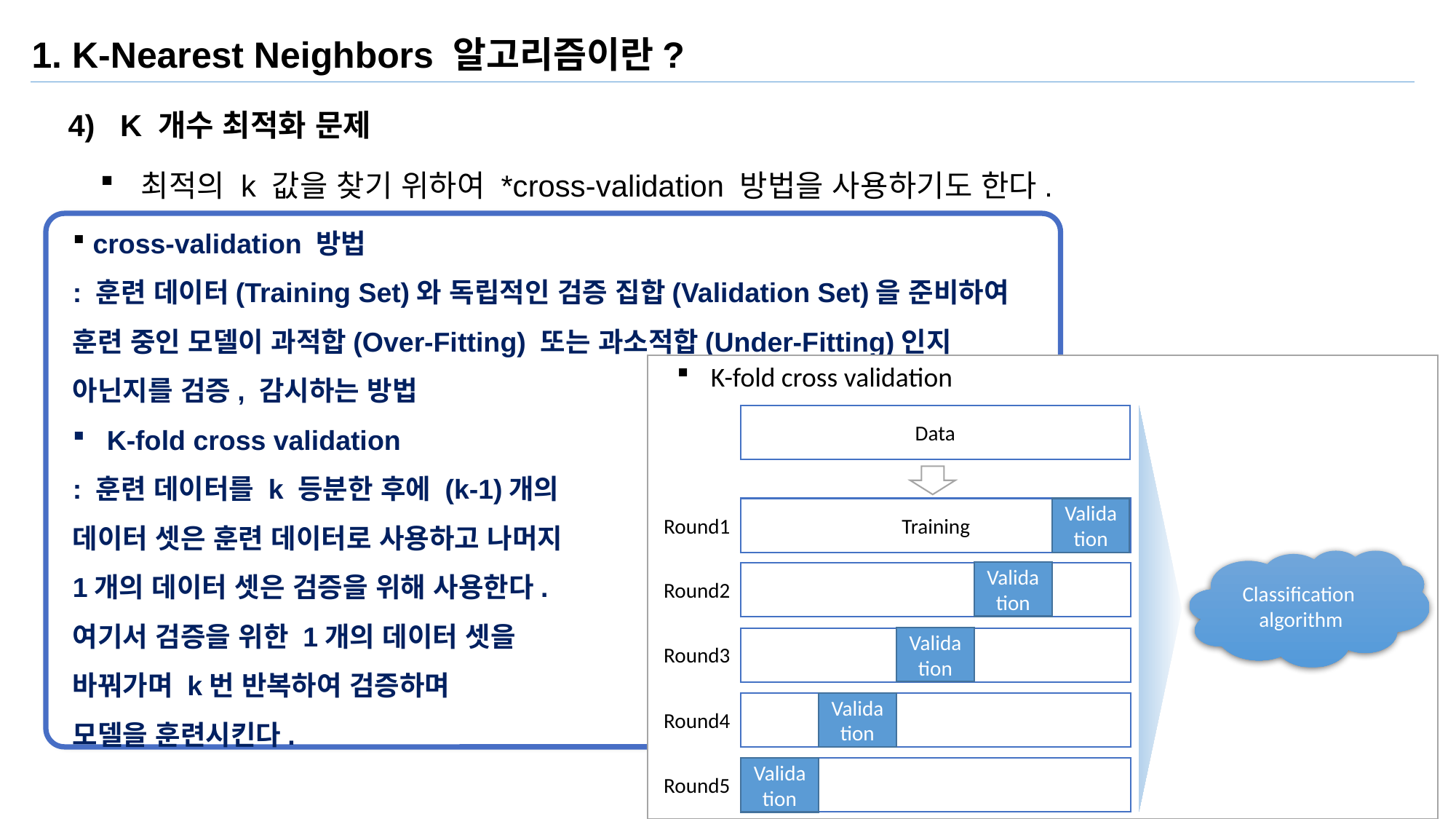

1. K-Nearest Neighbors 알고리즘이란?
4)   K 개수 최적화 문제
최적의 k 값을 찾기 위하여 *cross-validation 방법을 사용하기도 한다.
 cross-validation 방법
: 훈련 데이터(Training Set)와 독립적인 검증 집합(Validation Set)을 준비하여
훈련 중인 모델이 과적합(Over-Fitting) 또는 과소적합(Under-Fitting)인지
아닌지를 검증, 감시하는 방법
K-fold cross validation
: 훈련 데이터를 k 등분한 후에 (k-1)개의
데이터 셋은 훈련 데이터로 사용하고 나머지
1개의 데이터 셋은 검증을 위해 사용한다.
여기서 검증을 위한 1개의 데이터 셋을
바꿔가며 k번 반복하여 검증하며
모델을 훈련시킨다.
K-fold cross validation

Data

Round1
Training
Validation
Classification
algorithm
Round2
Validation

Round3
Validation

Round4
Validation

Round5

Validation
269